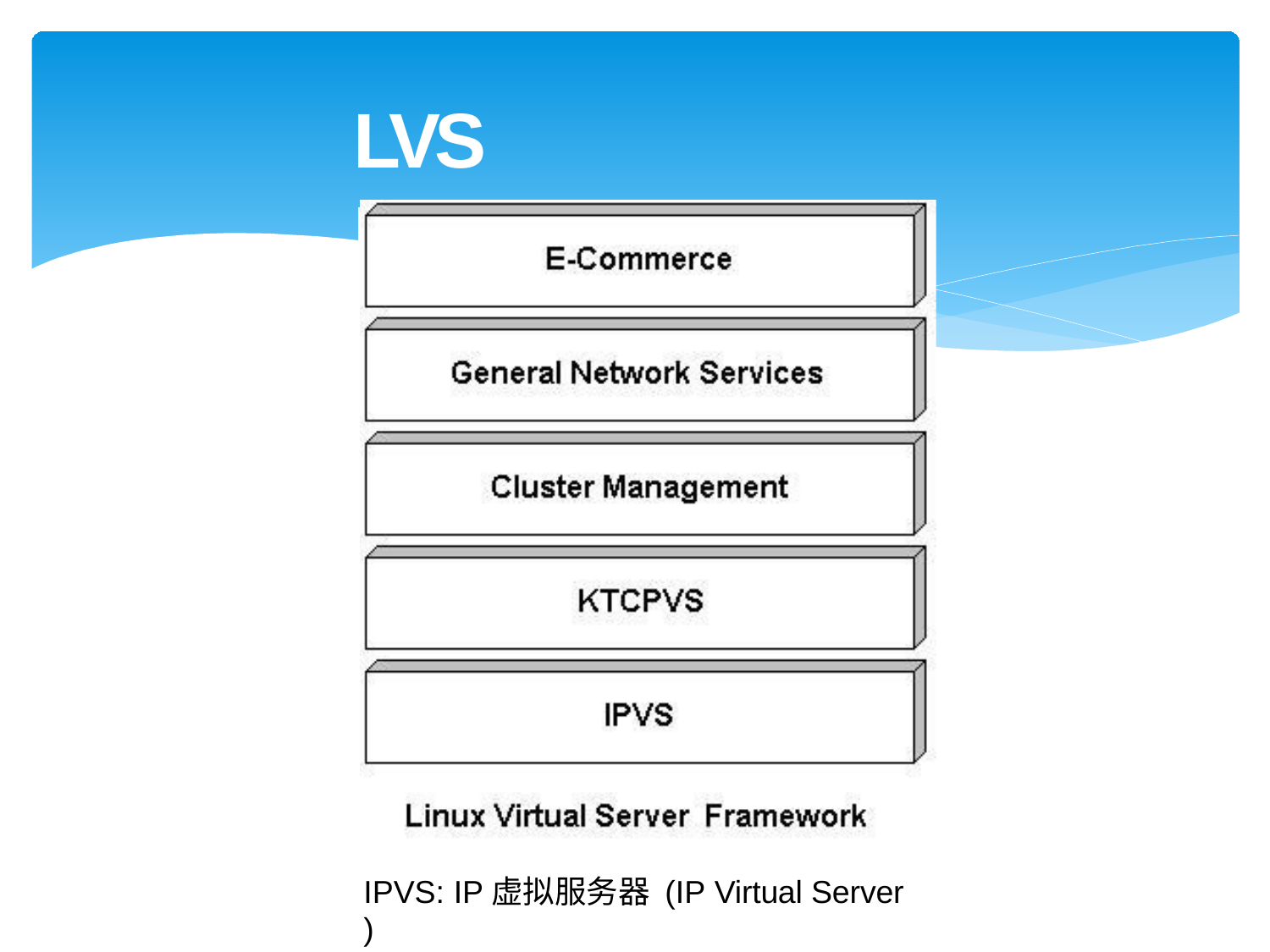

# LVS Framework

IPVS: IP虚拟服务器 (IP Virtual Server )